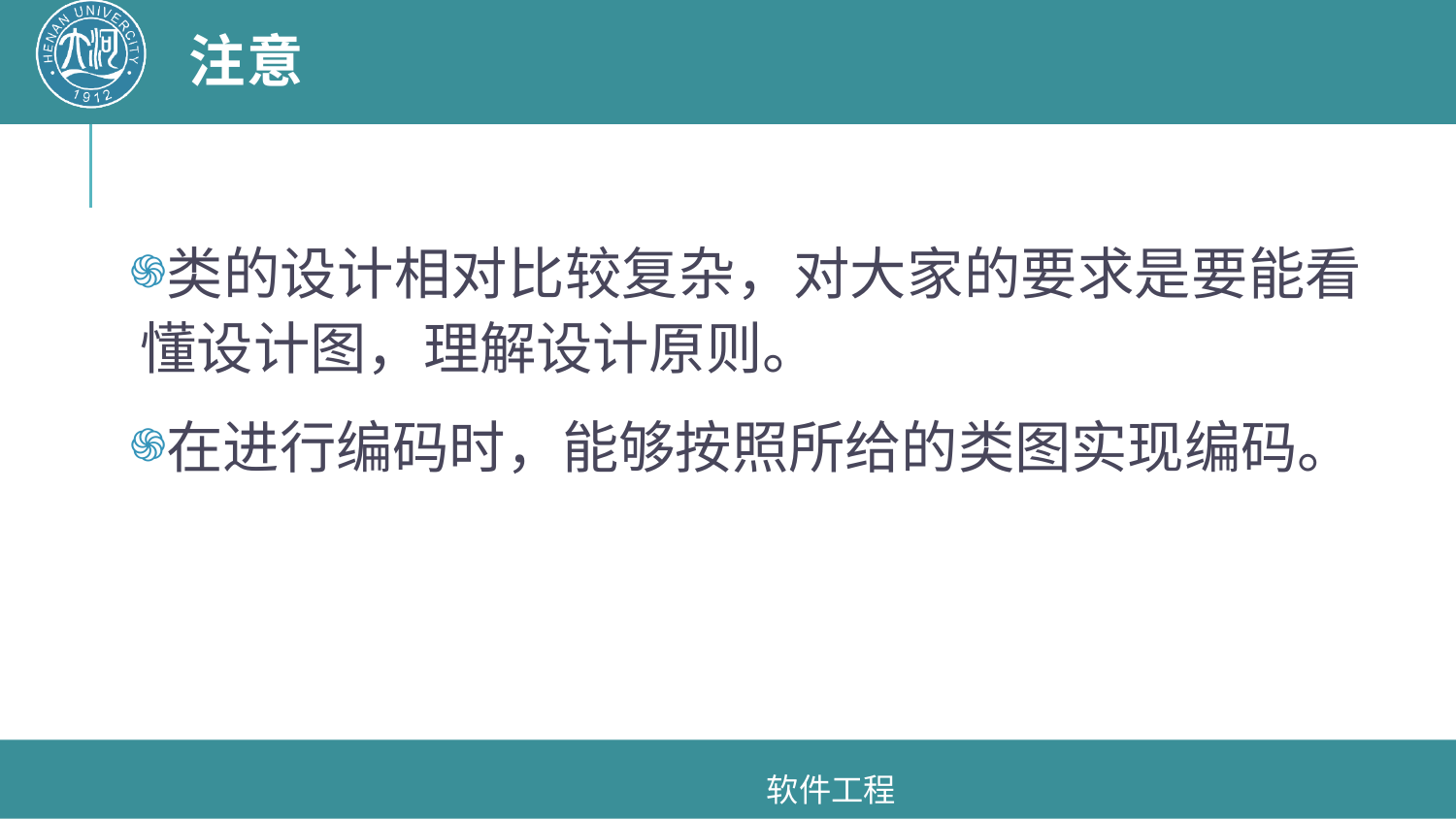

# 注意
类的设计相对比较复杂，对大家的要求是要能看懂设计图，理解设计原则。
在进行编码时，能够按照所给的类图实现编码。

软件工程
128